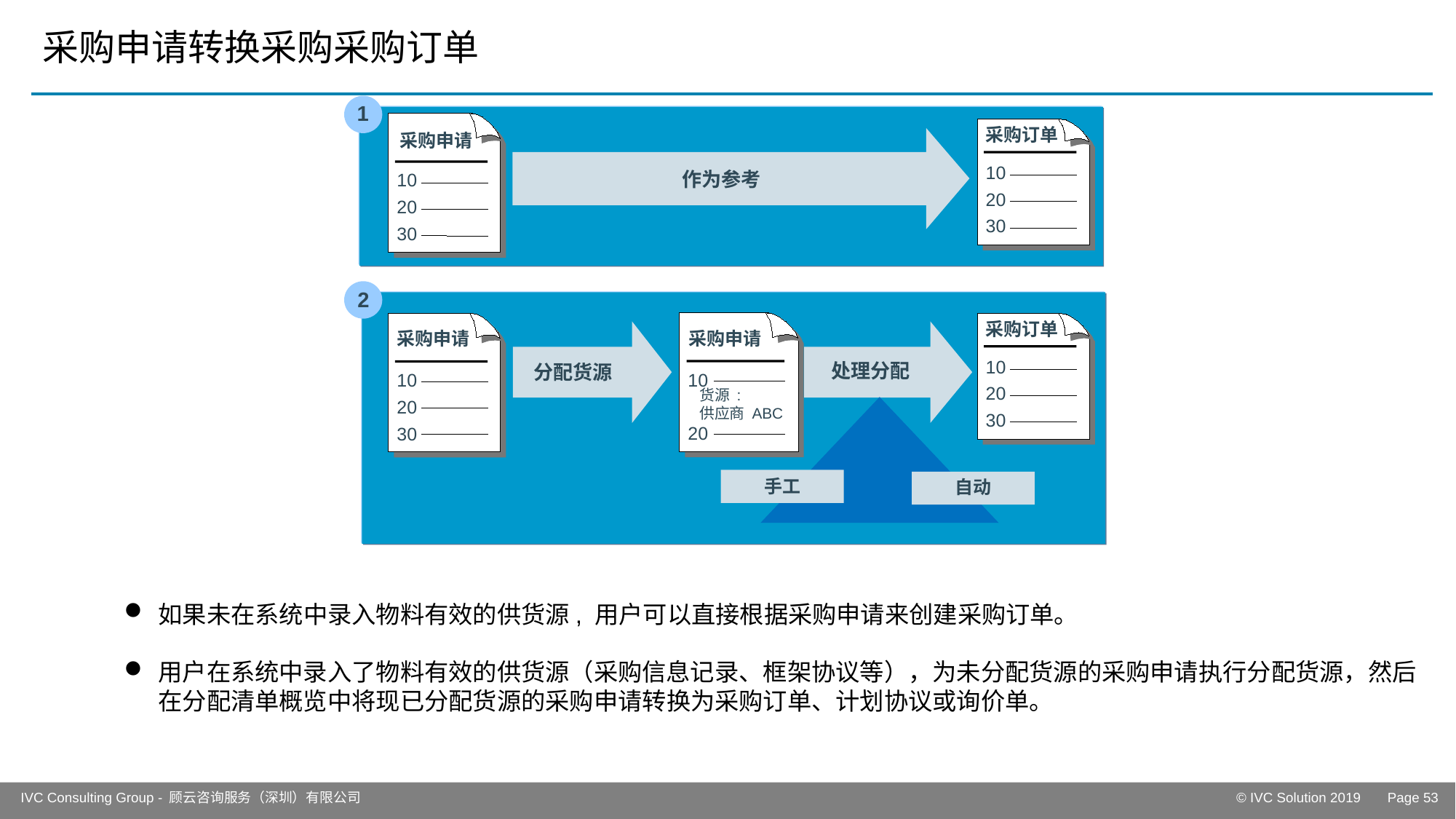

# 采购申请转换采购采购订单

1
1

采购订单

采购申请

10

作为参考
10

20
20

30
30

2
2

采购订单

采购申请
采购申请

10
处理分配
分配货源

10
10

20
货源 :
供应商 ABC
20

30
20
30

手工
自动
如果未在系统中录入物料有效的供货源, 用户可以直接根据采购申请来创建采购订单。

用户在系统中录入了物料有效的供货源（采购信息记录、框架协议等），为未分配货源的采购申请执行分配货源，然后在分配清单概览中将现已分配货源的采购申请转换为采购订单、计划协议或询价单。